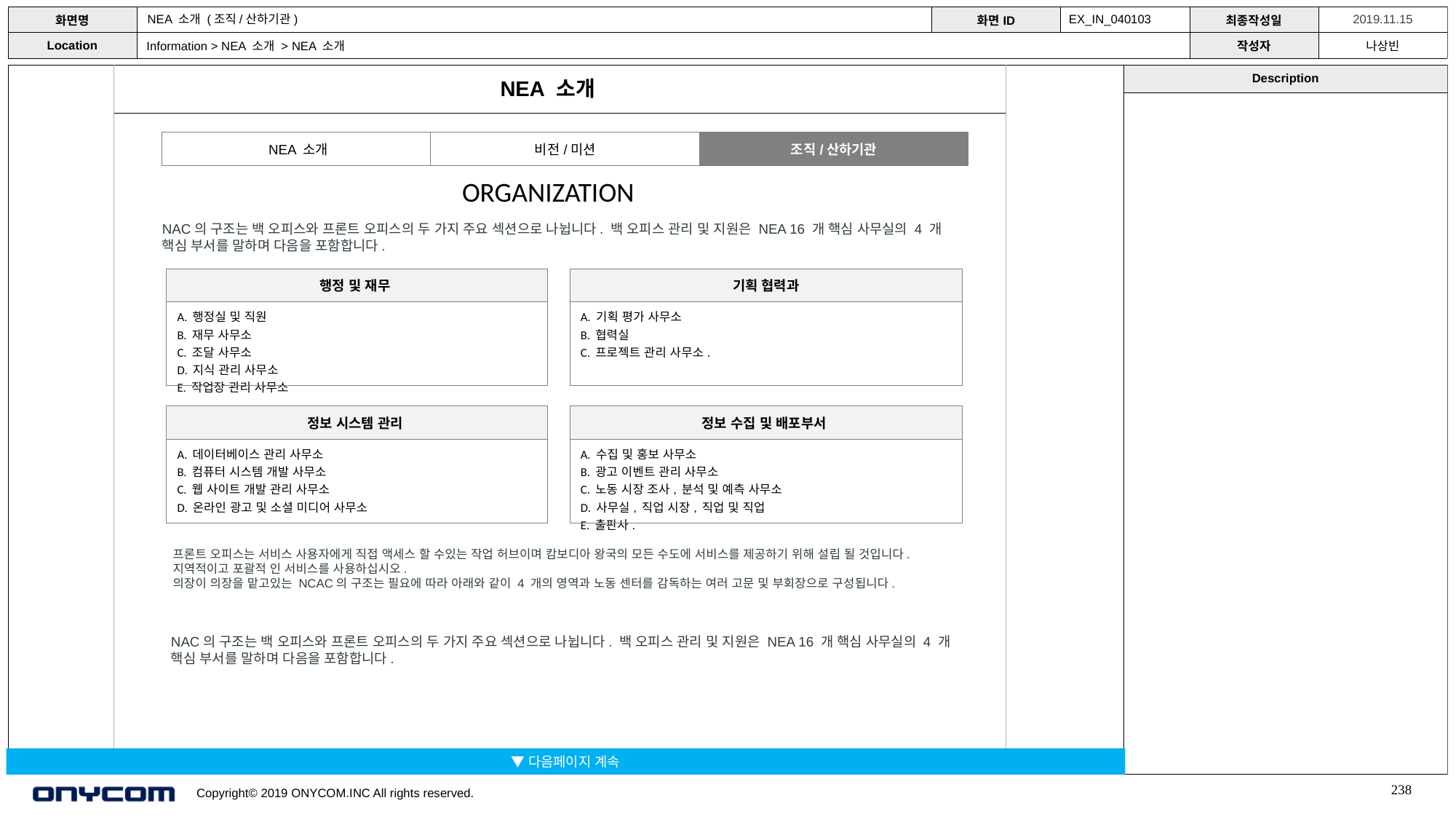

NEA 소개 (조직/산하기관)
EX_IN_040103
Information > NEA 소개 > NEA 소개
NEA 소개
| NEA 소개 | 비전/미션 | 조직/산하기관 |
| --- | --- | --- |
ORGANIZATION
NAC의 구조는 백 오피스와 프론트 오피스의 두 가지 주요 섹션으로 나뉩니다. 백 오피스 관리 및 지원은 NEA 16 개 핵심 사무실의 4 개 핵심 부서를 말하며 다음을 포함합니다.
| 기획 협력과 |
| --- |
| A. 기획 평가 사무소 B. 협력실 C. 프로젝트 관리 사무소. |
| 행정 및 재무 |
| --- |
| A. 행정실 및 직원 B. 재무 사무소 C. 조달 사무소 D. 지식 관리 사무소 E. 작업장 관리 사무소 |
| 정보 시스템 관리 |
| --- |
| A. 데이터베이스 관리 사무소 B. 컴퓨터 시스템 개발 사무소 C. 웹 사이트 개발 관리 사무소 D. 온라인 광고 및 소셜 미디어 사무소 |
| 정보 수집 및 배포부서 |
| --- |
| A. 수집 및 홍보 사무소 B. 광고 이벤트 관리 사무소 C. 노동 시장 조사, 분석 및 예측 사무소 D. 사무실, 직업 시장, 직업 및 직업 E. 출판사. |
프론트 오피스는 서비스 사용자에게 직접 액세스 할 수있는 작업 허브이며 캄보디아 왕국의 모든 수도에 서비스를 제공하기 위해 설립 될 것입니다. 지역적이고 포괄적 인 서비스를 사용하십시오.
의장이 의장을 맡고있는 NCAC의 구조는 필요에 따라 아래와 같이 4 개의 영역과 노동 센터를 감독하는 여러 고문 및 부회장으로 구성됩니다.
NAC의 구조는 백 오피스와 프론트 오피스의 두 가지 주요 섹션으로 나뉩니다. 백 오피스 관리 및 지원은 NEA 16 개 핵심 사무실의 4 개 핵심 부서를 말하며 다음을 포함합니다.
▼다음페이지 계속
238